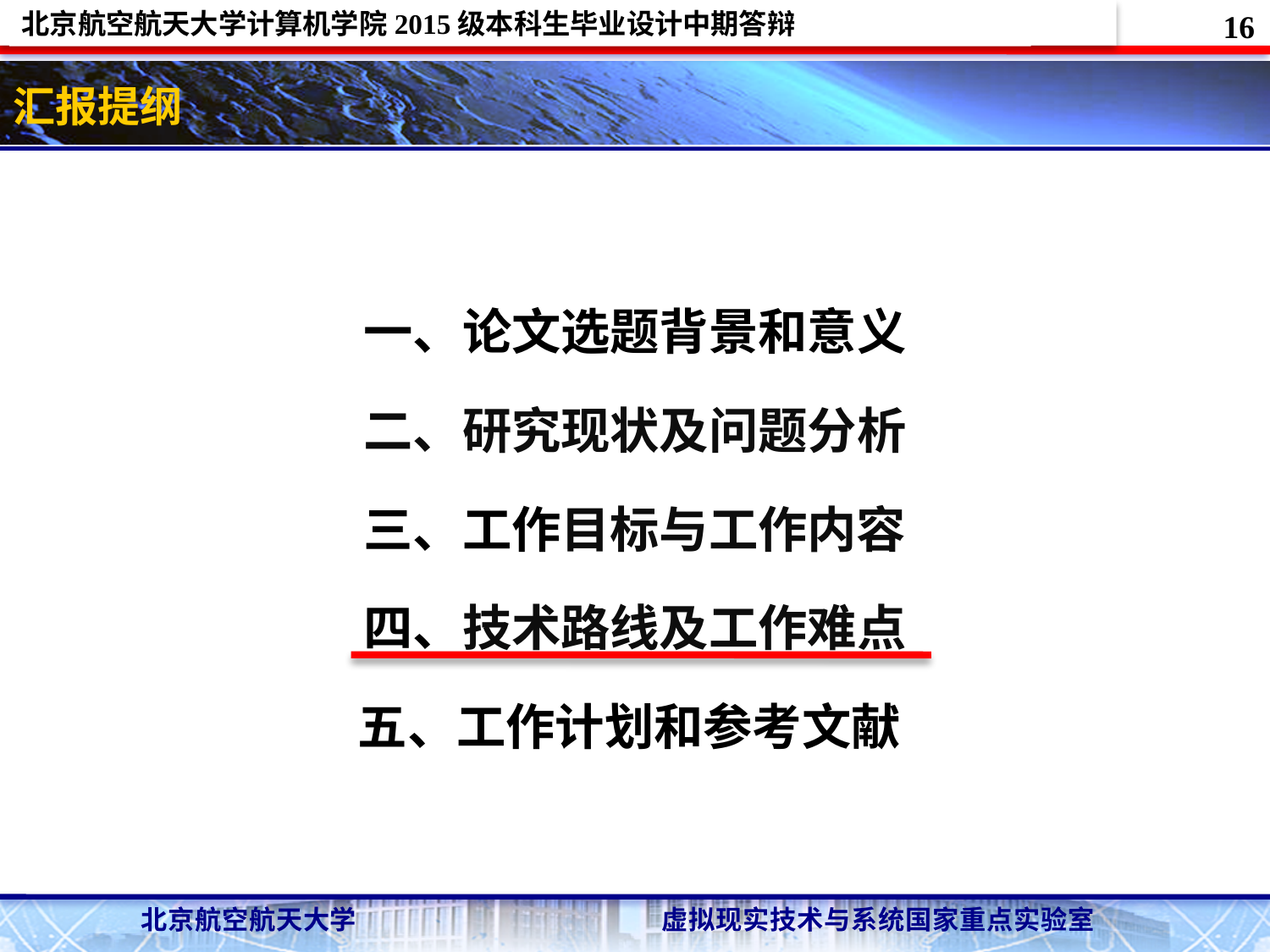

16
# 汇报提纲
一、论文选题背景和意义
二、研究现状及问题分析
三、工作目标与工作内容
四、技术路线及工作难点
五、工作计划和参考文献